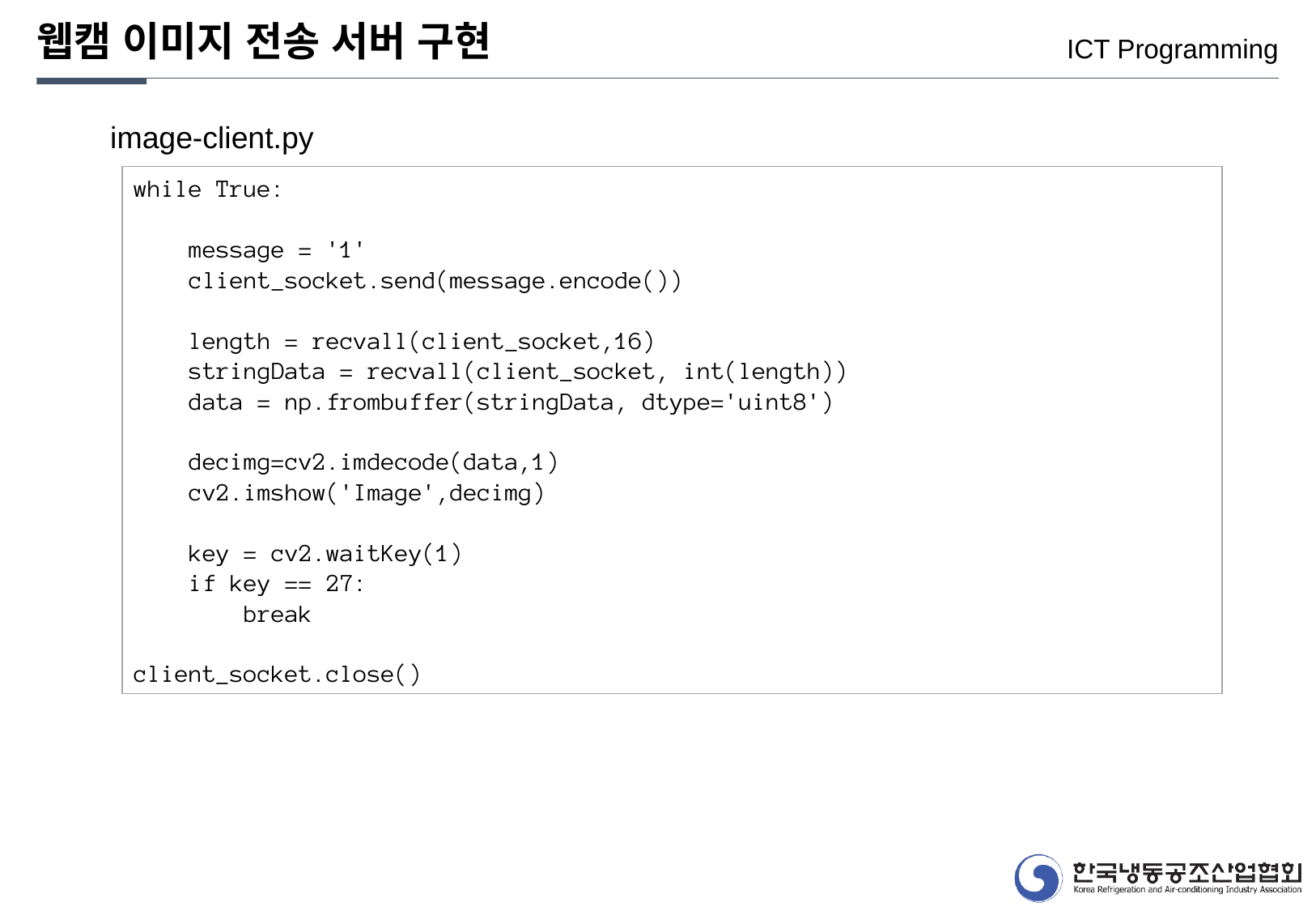

웹캠 이미지 전송 서버 구현
ICT Programming

image-client.py
while True:

    message = '1'
    client_socket.send(message.encode())

    length = recvall(client_socket,16)
    stringData = recvall(client_socket, int(length))
    data = np.frombuffer(stringData, dtype='uint8')

    decimg=cv2.imdecode(data,1)
    cv2.imshow('Image',decimg)

    key = cv2.waitKey(1)
    if key == 27:
        break

client_socket.close()